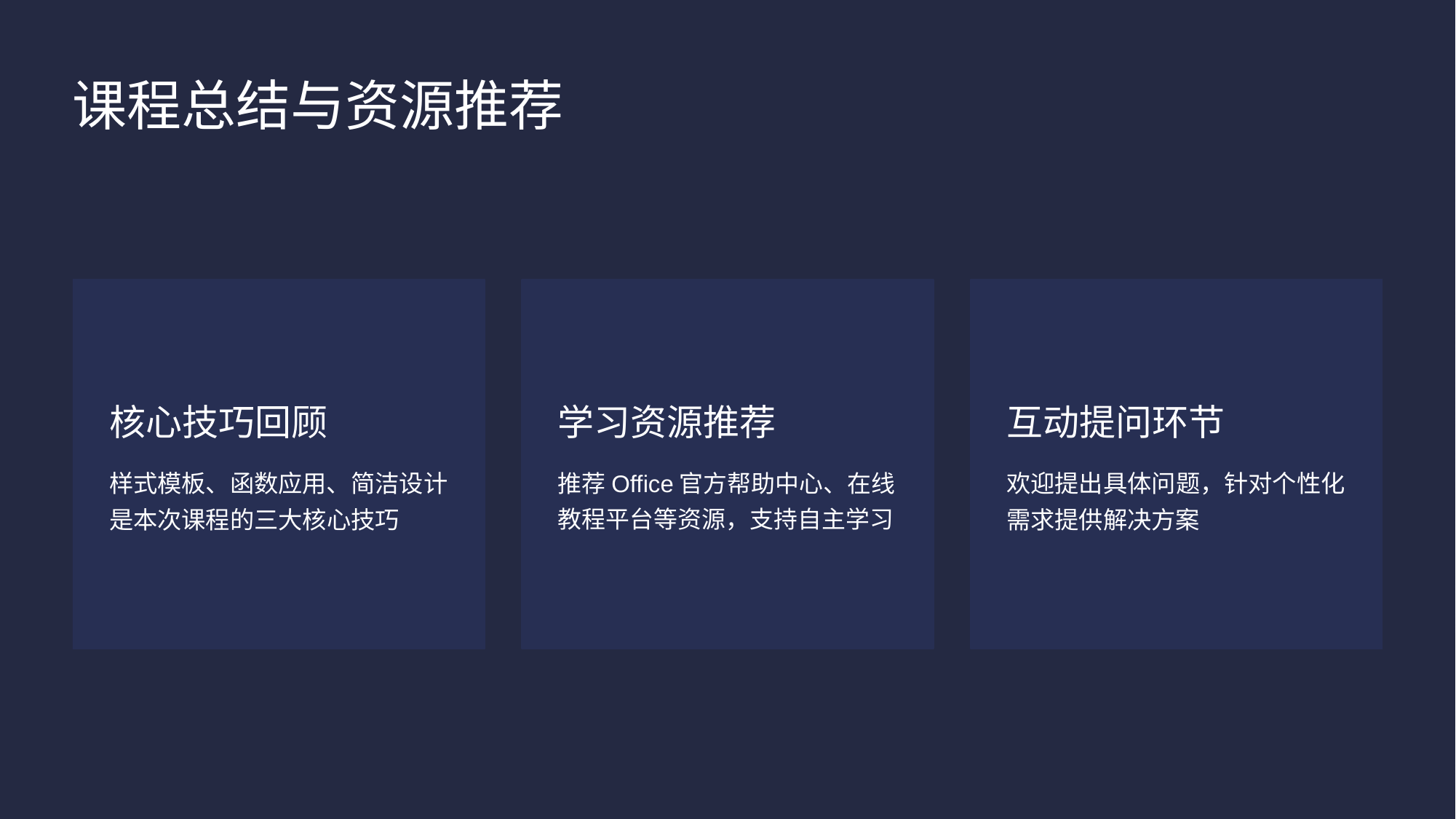

课程总结与资源推荐

核心技巧回顾
学习资源推荐
互动提问环节
样式模板、函数应用、简洁设计是本次课程的三大核心技巧
推荐Office官方帮助中心、在线教程平台等资源，支持自主学习
欢迎提出具体问题，针对个性化需求提供解决方案